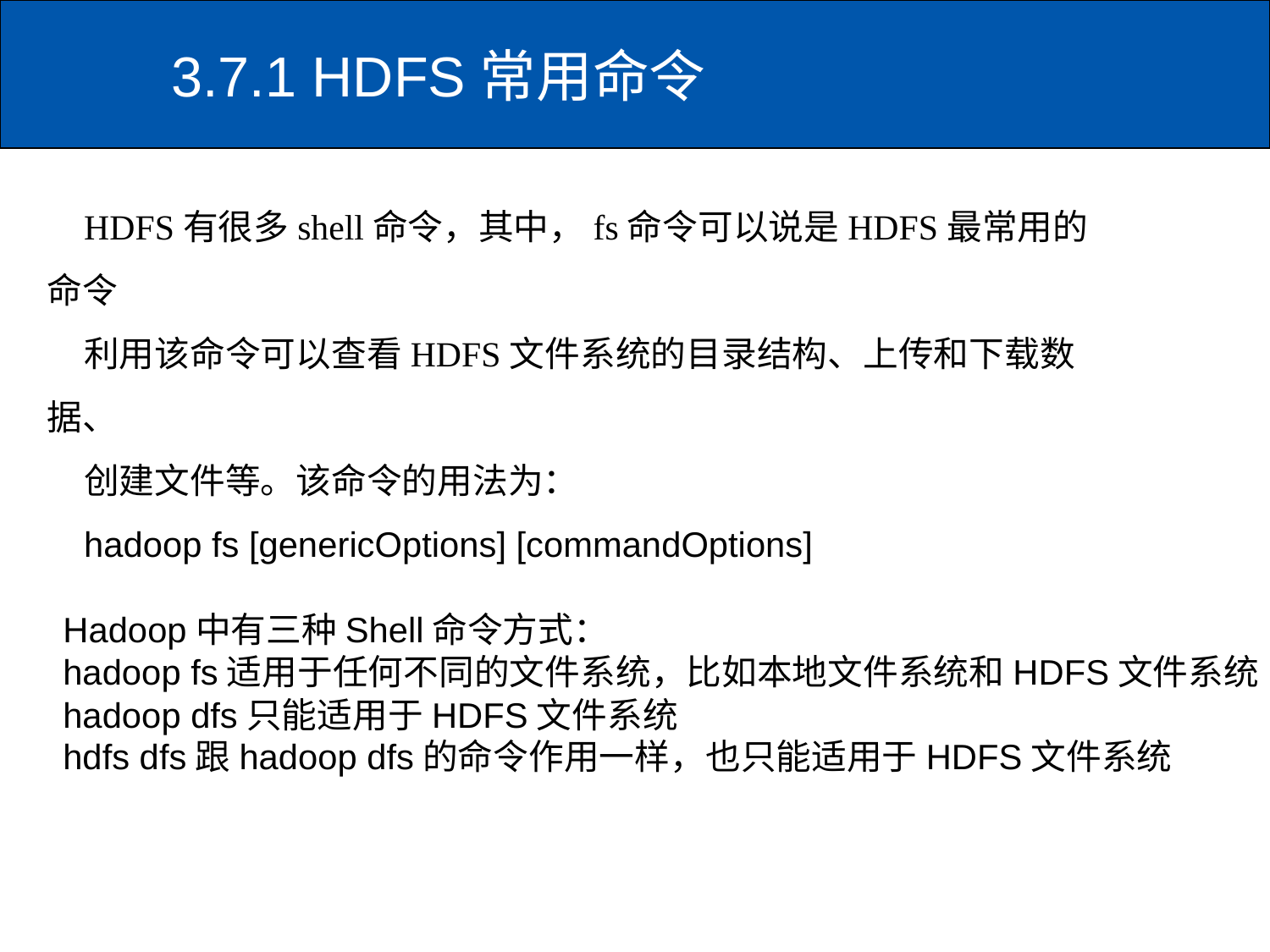

# 3.7.1 HDFS常用命令
HDFS有很多shell命令，其中，fs命令可以说是HDFS最常用的命令
利用该命令可以查看HDFS文件系统的目录结构、上传和下载数据、
创建文件等。该命令的用法为：
hadoop fs [genericOptions] [commandOptions]
Hadoop中有三种Shell命令方式：
hadoop fs适用于任何不同的文件系统，比如本地文件系统和HDFS文件系统
hadoop dfs只能适用于HDFS文件系统
hdfs dfs跟hadoop dfs的命令作用一样，也只能适用于HDFS文件系统